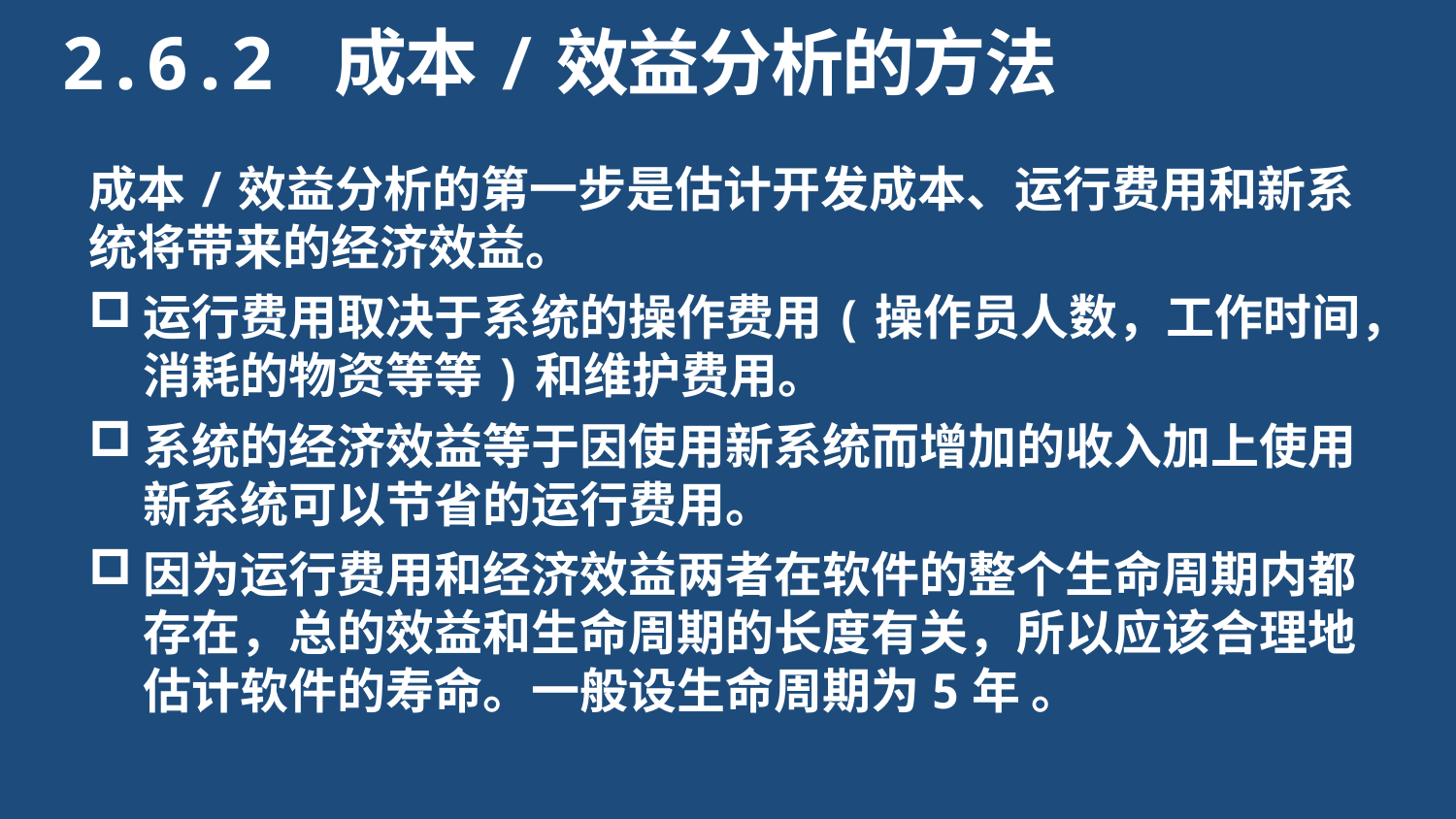

2.6.2 成本/效益分析的方法
成本/效益分析的第一步是估计开发成本、运行费用和新系统将带来的经济效益。
运行费用取决于系统的操作费用(操作员人数，工作时间，消耗的物资等等)和维护费用。
系统的经济效益等于因使用新系统而增加的收入加上使用新系统可以节省的运行费用。
因为运行费用和经济效益两者在软件的整个生命周期内都存在，总的效益和生命周期的长度有关，所以应该合理地估计软件的寿命。一般设生命周期为5年 。